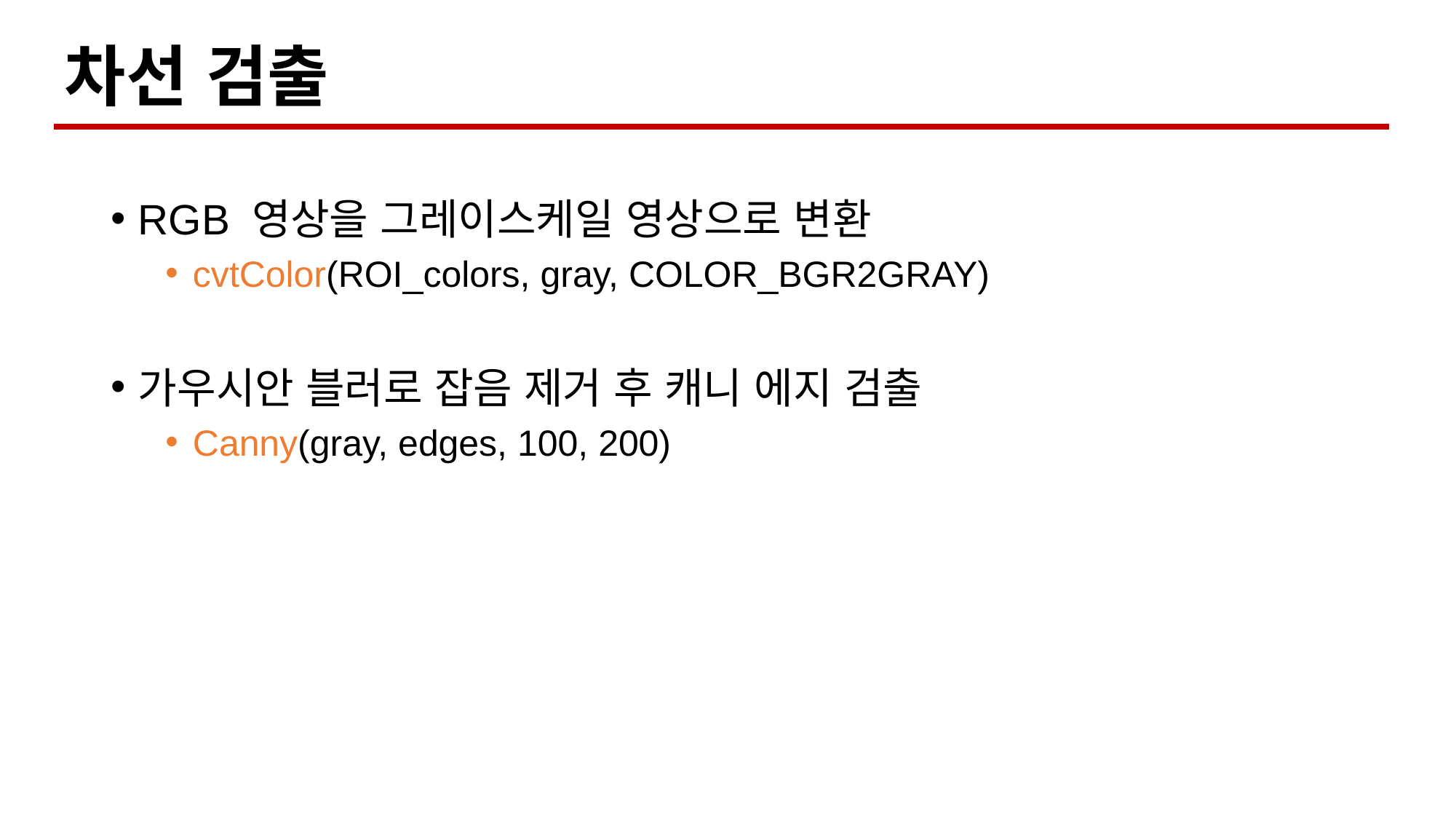

# 차선 검출
RGB 영상을 그레이스케일 영상으로 변환
cvtColor(ROI_colors, gray, COLOR_BGR2GRAY)

가우시안 블러로 잡음 제거 후 캐니 에지 검출
Canny(gray, edges, 100, 200)